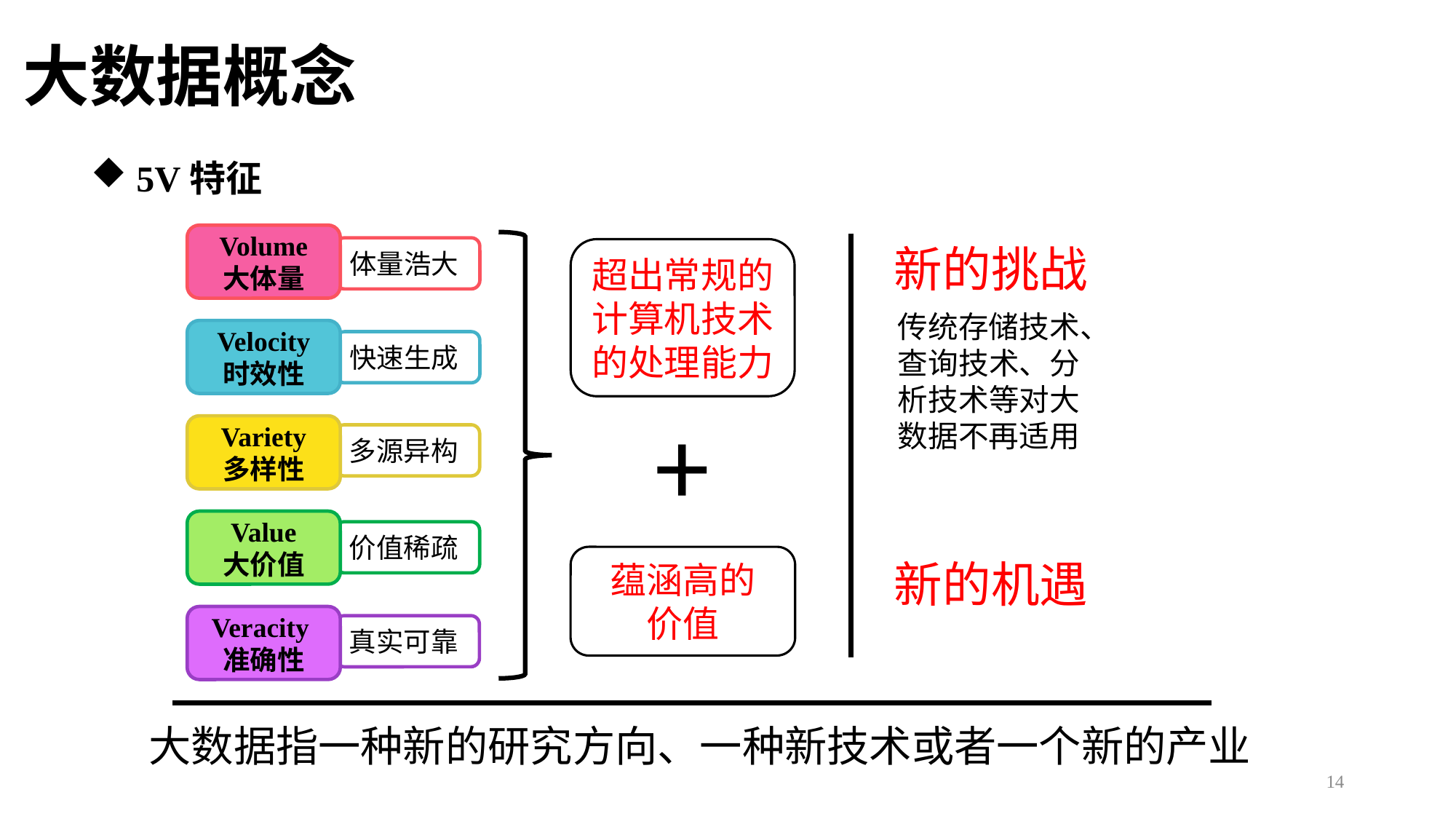

大数据概念

 5V特征
Volume
大体量
体量浩大

新的挑战
超出常规的计算机技术的处理能力
传统存储技术、查询技术、分析技术等对大数据不再适用
Velocity
时效性
快速生成
+
Variety
多样性
多源异构
Value
大价值
价值稀疏
蕴涵高的
价值
新的机遇
Veracity准确性
真实可靠
大数据指一种新的研究方向、一种新技术或者一个新的产业
14